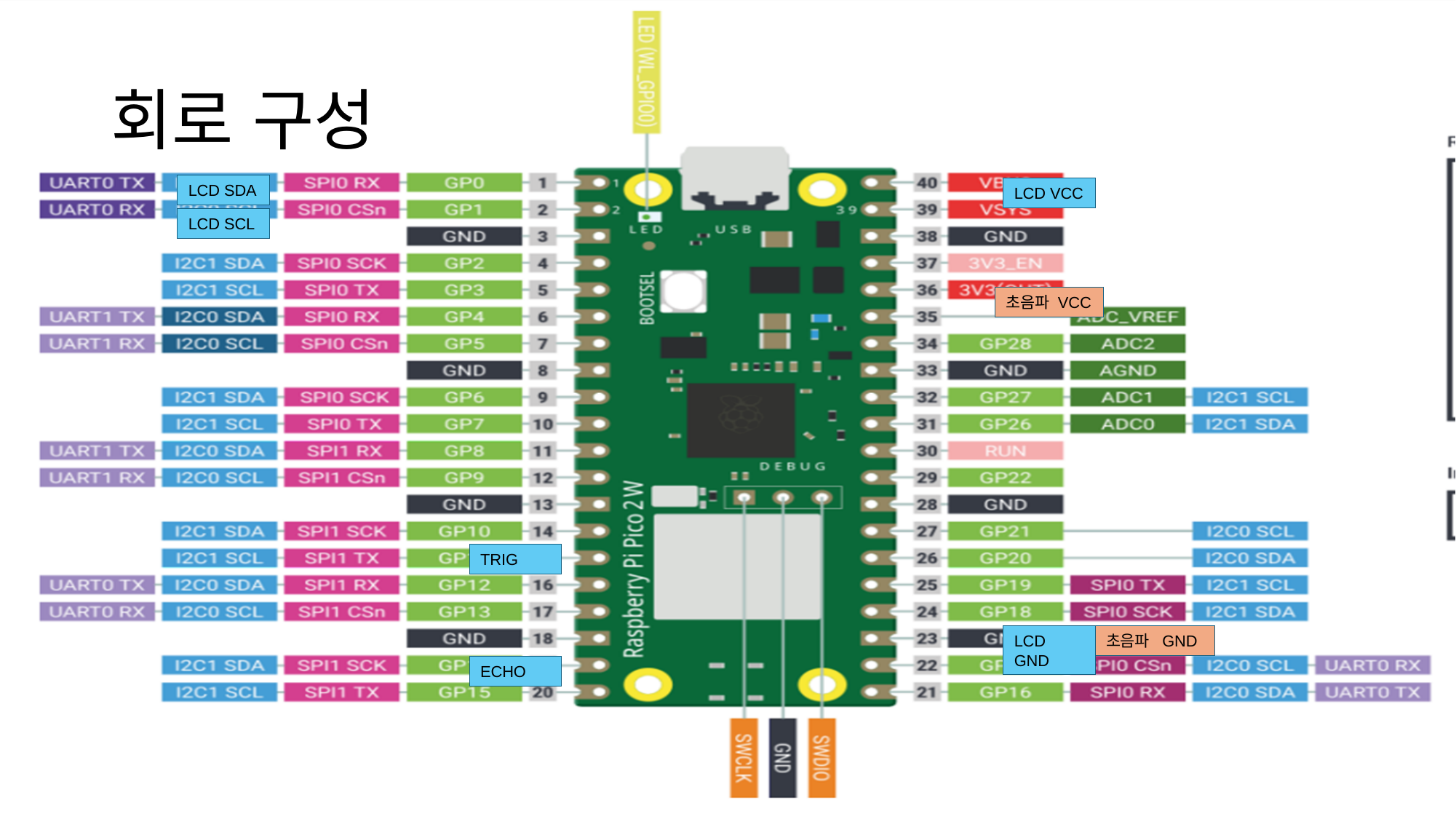

# 회로 구성
LCD SDA
LCD VCC
LCD SCL
초음파 VCC
TRIG
LCD GND
초음파  GND
ECHO